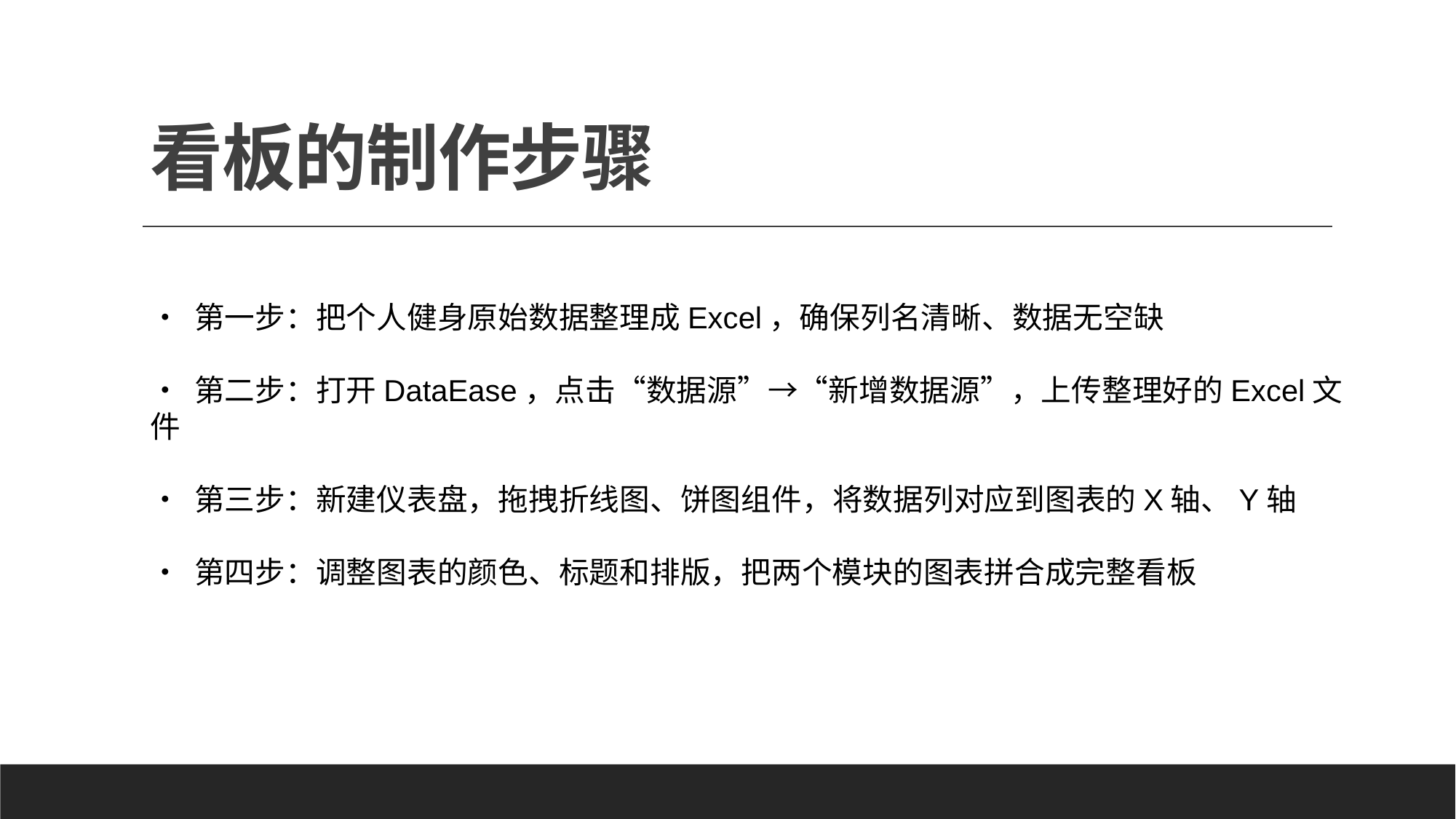

# 看板的制作步骤
• 第一步：把个人健身原始数据整理成Excel，确保列名清晰、数据无空缺

• 第二步：打开DataEase，点击“数据源”→“新增数据源”，上传整理好的Excel文件

• 第三步：新建仪表盘，拖拽折线图、饼图组件，将数据列对应到图表的X轴、Y轴

• 第四步：调整图表的颜色、标题和排版，把两个模块的图表拼合成完整看板